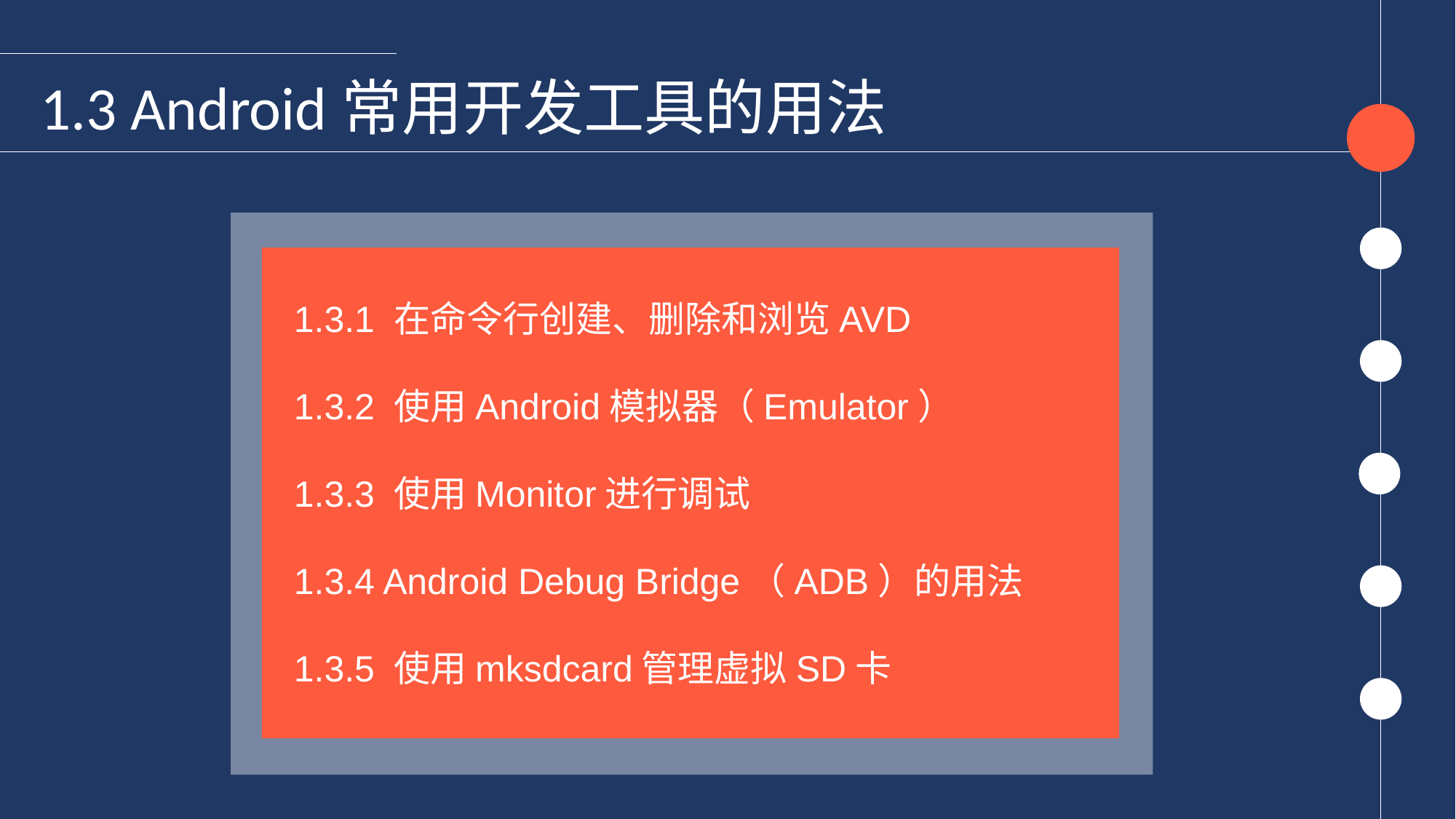

#
1.3 Android常用开发工具的用法

1.3.1 在命令行创建、删除和浏览AVD

1.3.2 使用Android模拟器（Emulator）

1.3.3 使用Monitor进行调试

1.3.4 Android Debug Bridge（ADB）的用法

1.3.5 使用mksdcard管理虚拟SD卡